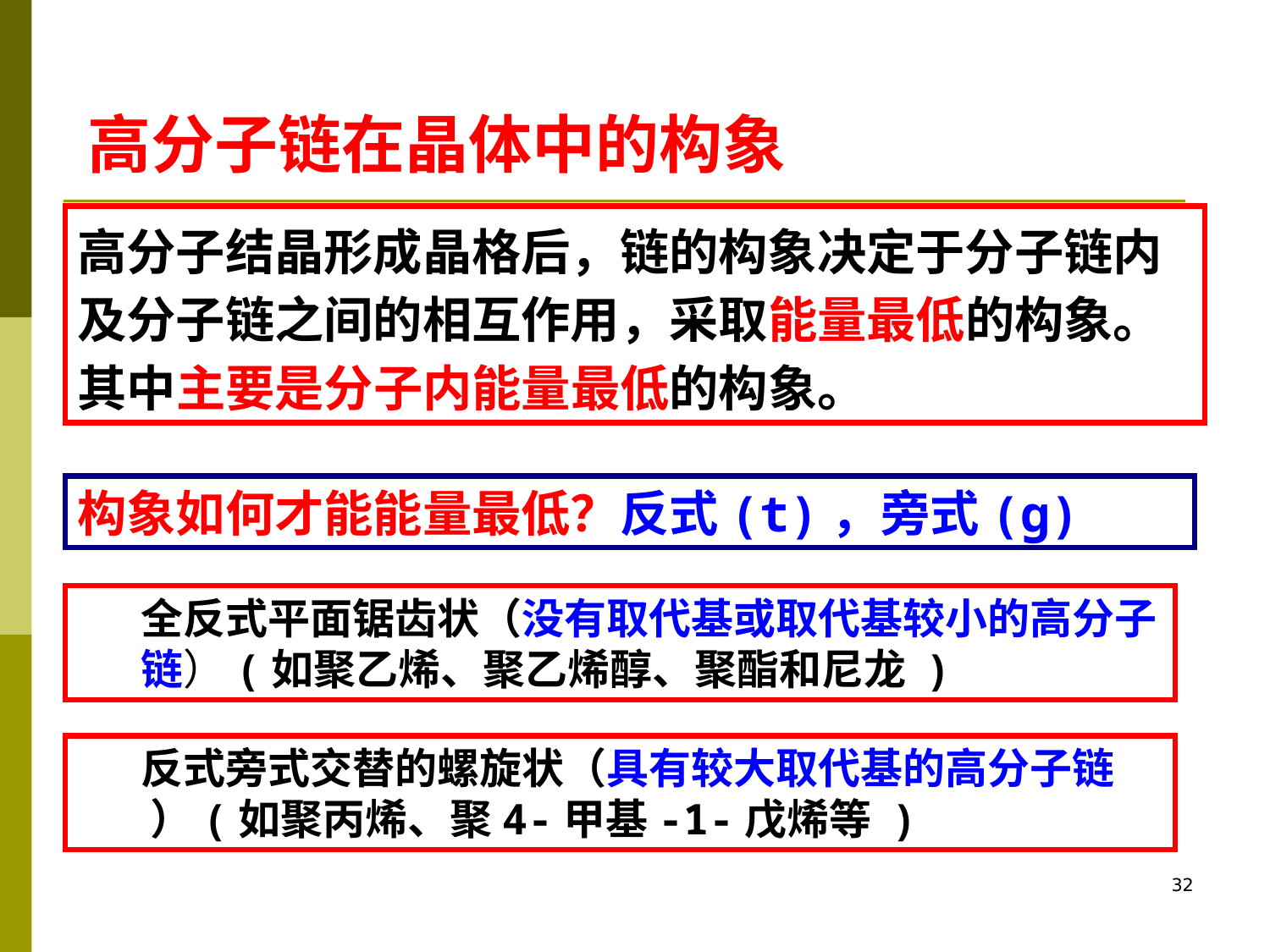

高分子链在晶体中的构象
高分子结晶形成晶格后，链的构象决定于分子链内及分子链之间的相互作用，采取能量最低的构象。其中主要是分子内能量最低的构象。
构象如何才能能量最低？反式(t)，旁式(g)
全反式平面锯齿状（没有取代基或取代基较小的高分子链）(如聚乙烯、聚乙烯醇、聚酯和尼龙 )
反式旁式交替的螺旋状（具有较大取代基的高分子链 ）(如聚丙烯、聚4-甲基-1-戊烯等 )
32